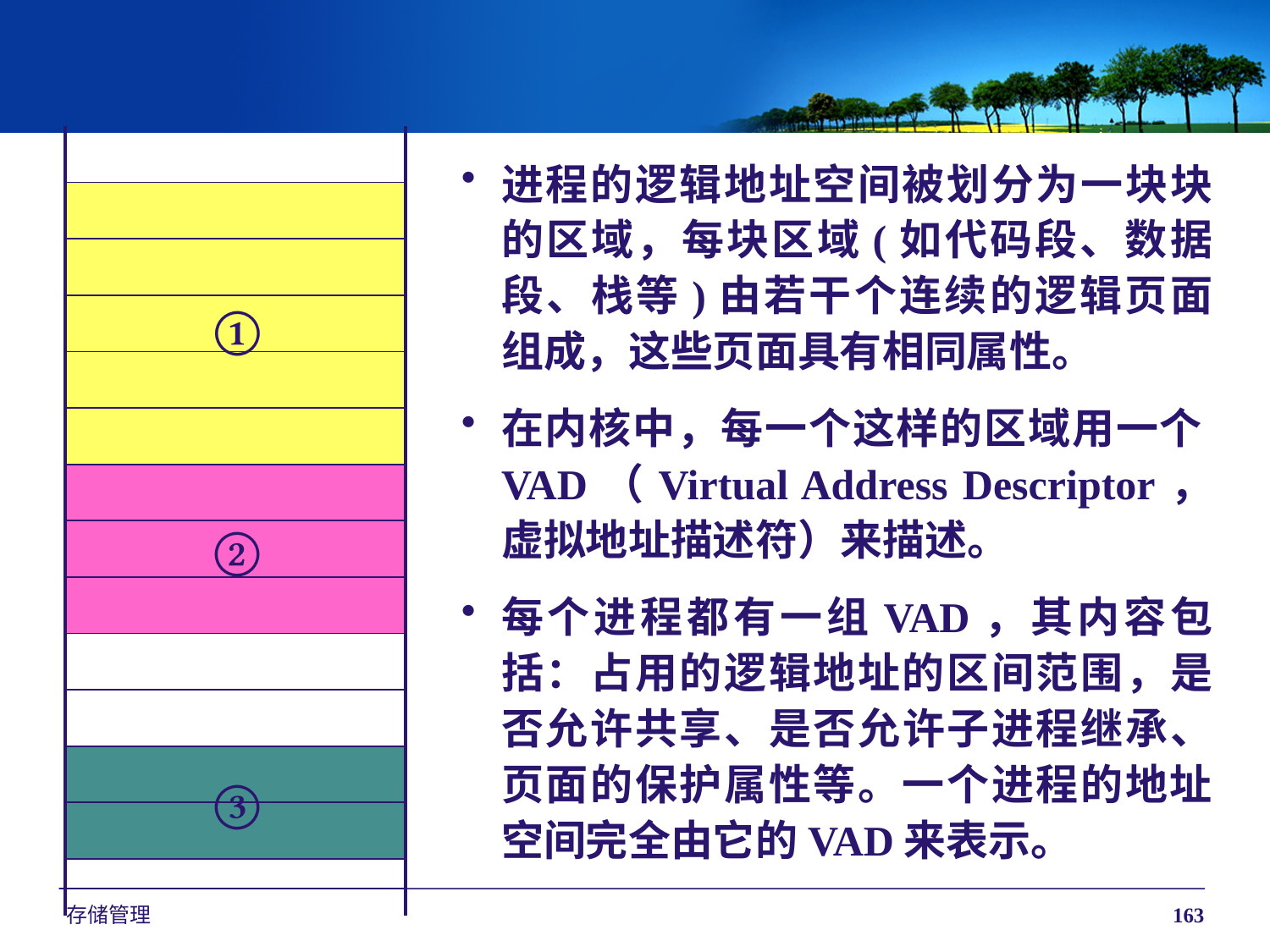

|  |
| --- |
|  |
|  |
|  |
|  |
|  |
|  |
|  |
|  |
|  |
|  |
|  |
|  |
|  |
进程的逻辑地址空间被划分为一块块的区域，每块区域(如代码段、数据段、栈等)由若干个连续的逻辑页面组成，这些页面具有相同属性。
在内核中，每一个这样的区域用一个VAD（Virtual Address Descriptor，虚拟地址描述符）来描述。
每个进程都有一组VAD，其内容包括：占用的逻辑地址的区间范围，是否允许共享、是否允许子进程继承、页面的保护属性等。一个进程的地址空间完全由它的VAD来表示。
①
②
③
存储管理
163